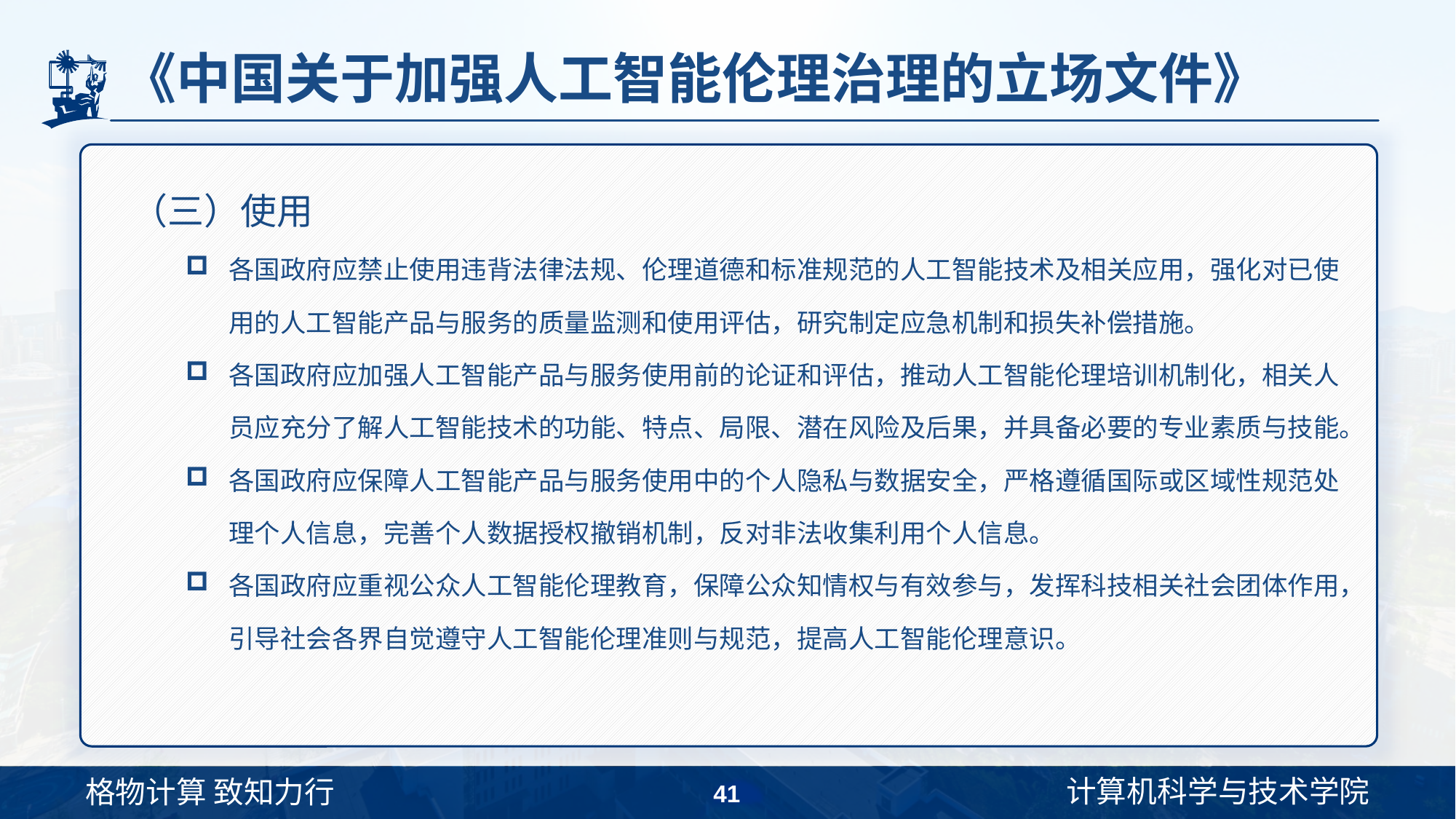

# 《中国关于加强人工智能伦理治理的立场文件》
（三）使用
各国政府应禁止使用违背法律法规、伦理道德和标准规范的人工智能技术及相关应用，强化对已使用的人工智能产品与服务的质量监测和使用评估，研究制定应急机制和损失补偿措施。
各国政府应加强人工智能产品与服务使用前的论证和评估，推动人工智能伦理培训机制化，相关人员应充分了解人工智能技术的功能、特点、局限、潜在风险及后果，并具备必要的专业素质与技能。
各国政府应保障人工智能产品与服务使用中的个人隐私与数据安全，严格遵循国际或区域性规范处理个人信息，完善个人数据授权撤销机制，反对非法收集利用个人信息。
各国政府应重视公众人工智能伦理教育，保障公众知情权与有效参与，发挥科技相关社会团体作用，引导社会各界自觉遵守人工智能伦理准则与规范，提高人工智能伦理意识。
41